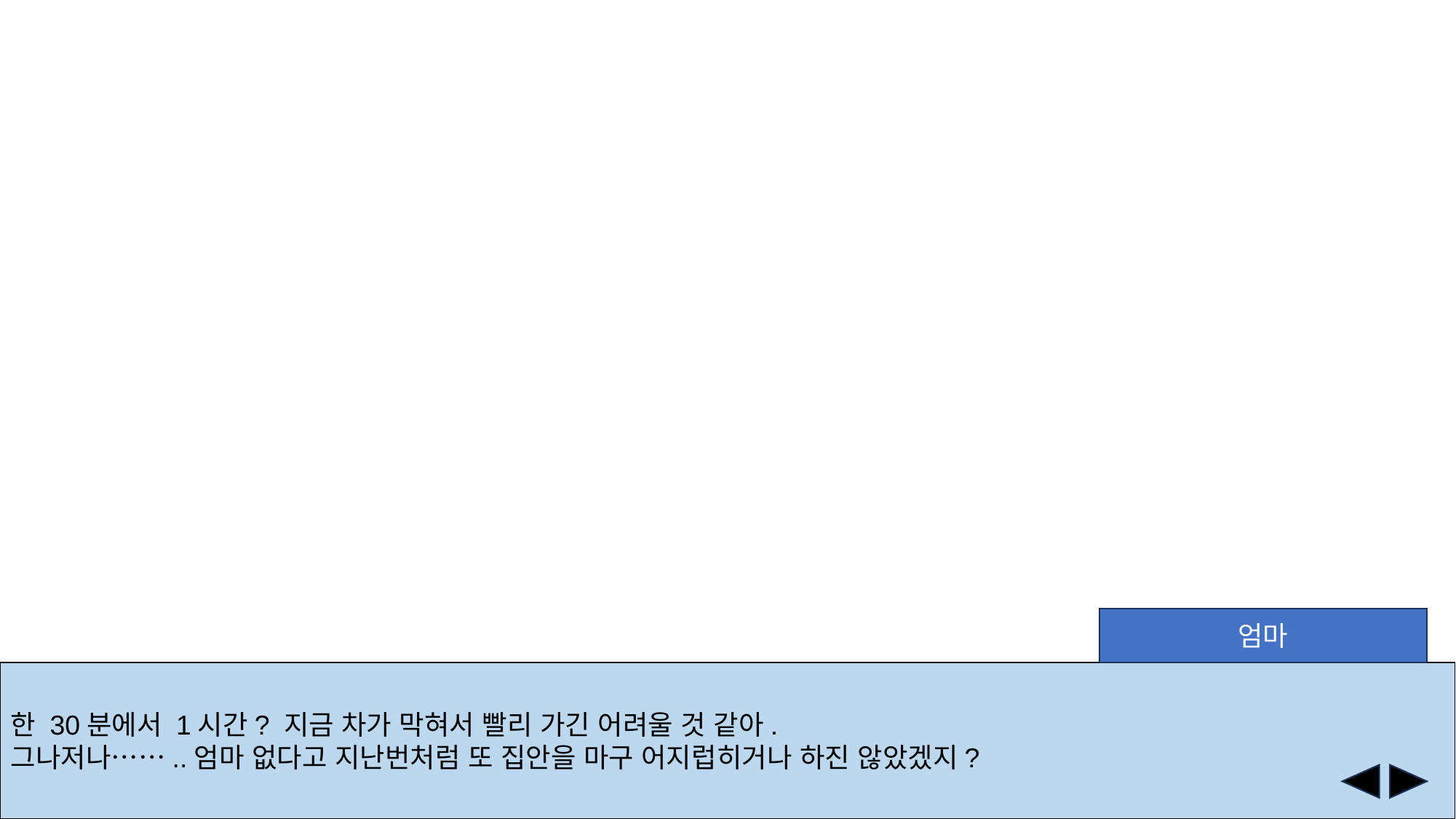

엄마
한 30분에서 1시간? 지금 차가 막혀서 빨리 가긴 어려울 것 같아.
그나저나……..엄마 없다고 지난번처럼 또 집안을 마구 어지럽히거나 하진 않았겠지?